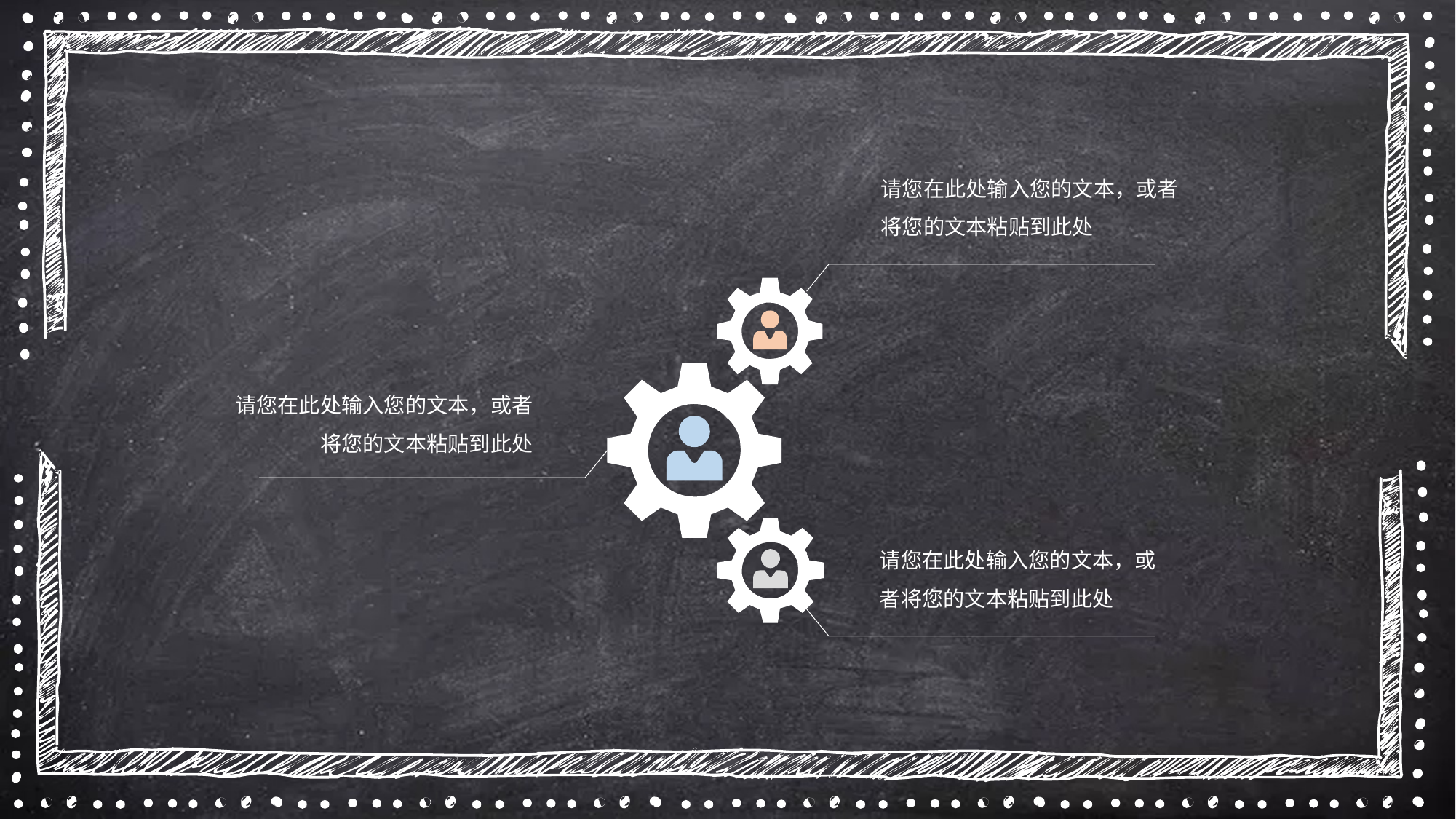

请您在此处输入您的文本，或者将您的文本粘贴到此处

请您在此处输入您的文本，或者将您的文本粘贴到此处

请您在此处输入您的文本，或者将您的文本粘贴到此处